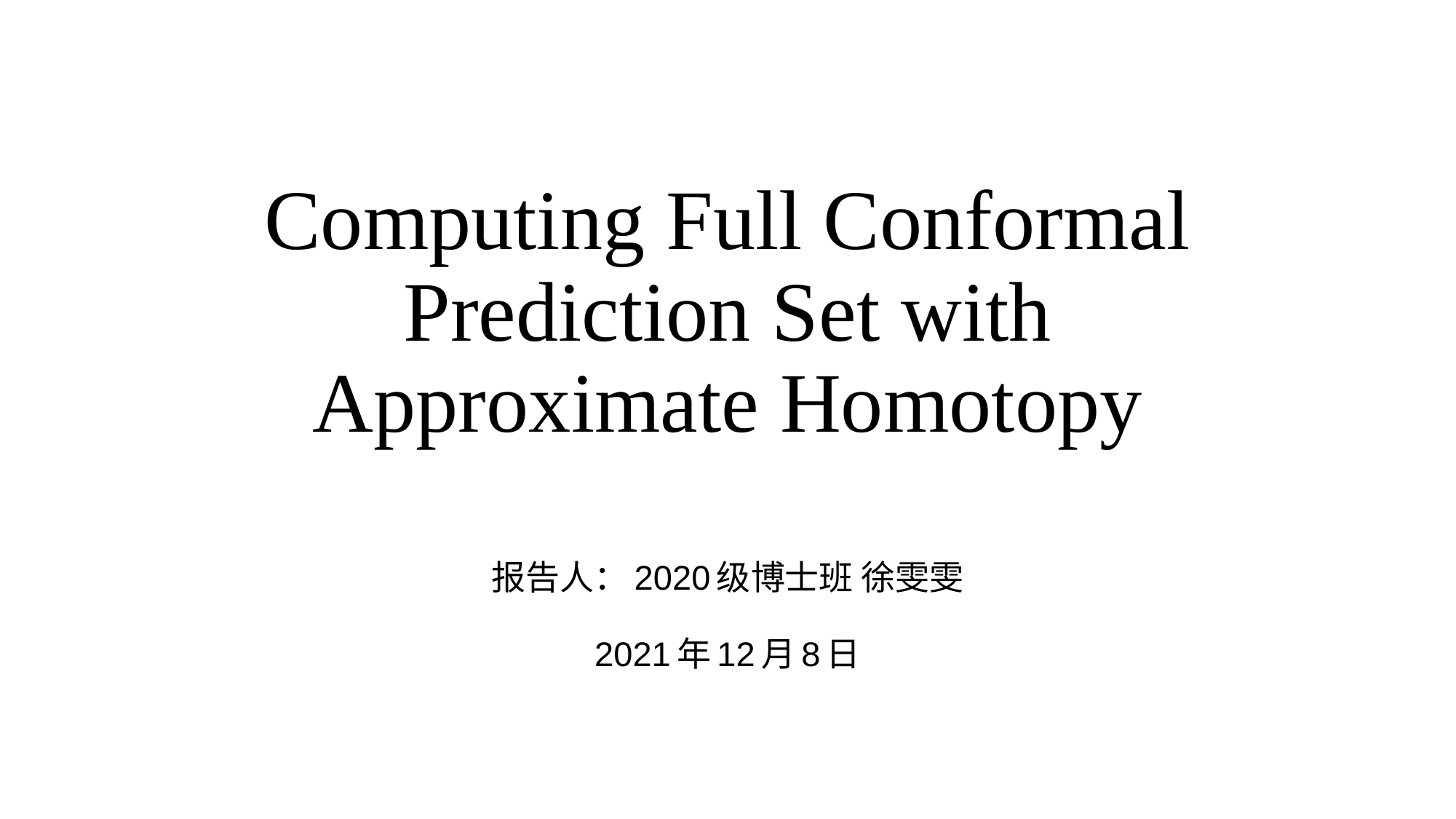

# Computing Full Conformal Prediction Set with Approximate Homotopy

报告人：2020级博士班 徐雯雯
2021年12月8日